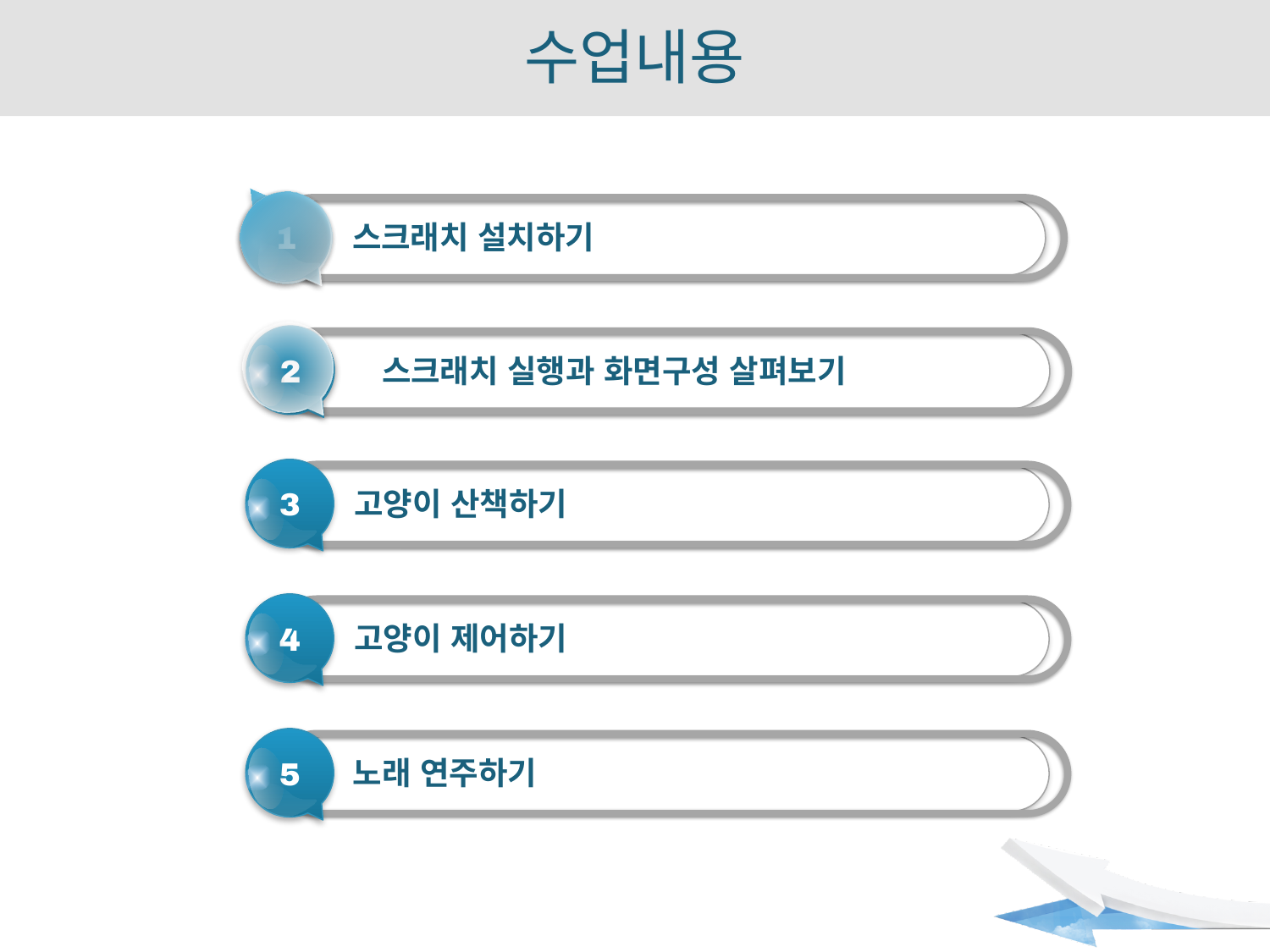

# 수업내용

1

스크래치 설치하기

2

 스크래치 실행과 화면구성 살펴보기

3

고양이 산책하기

4

고양이 제어하기

5

노래 연주하기